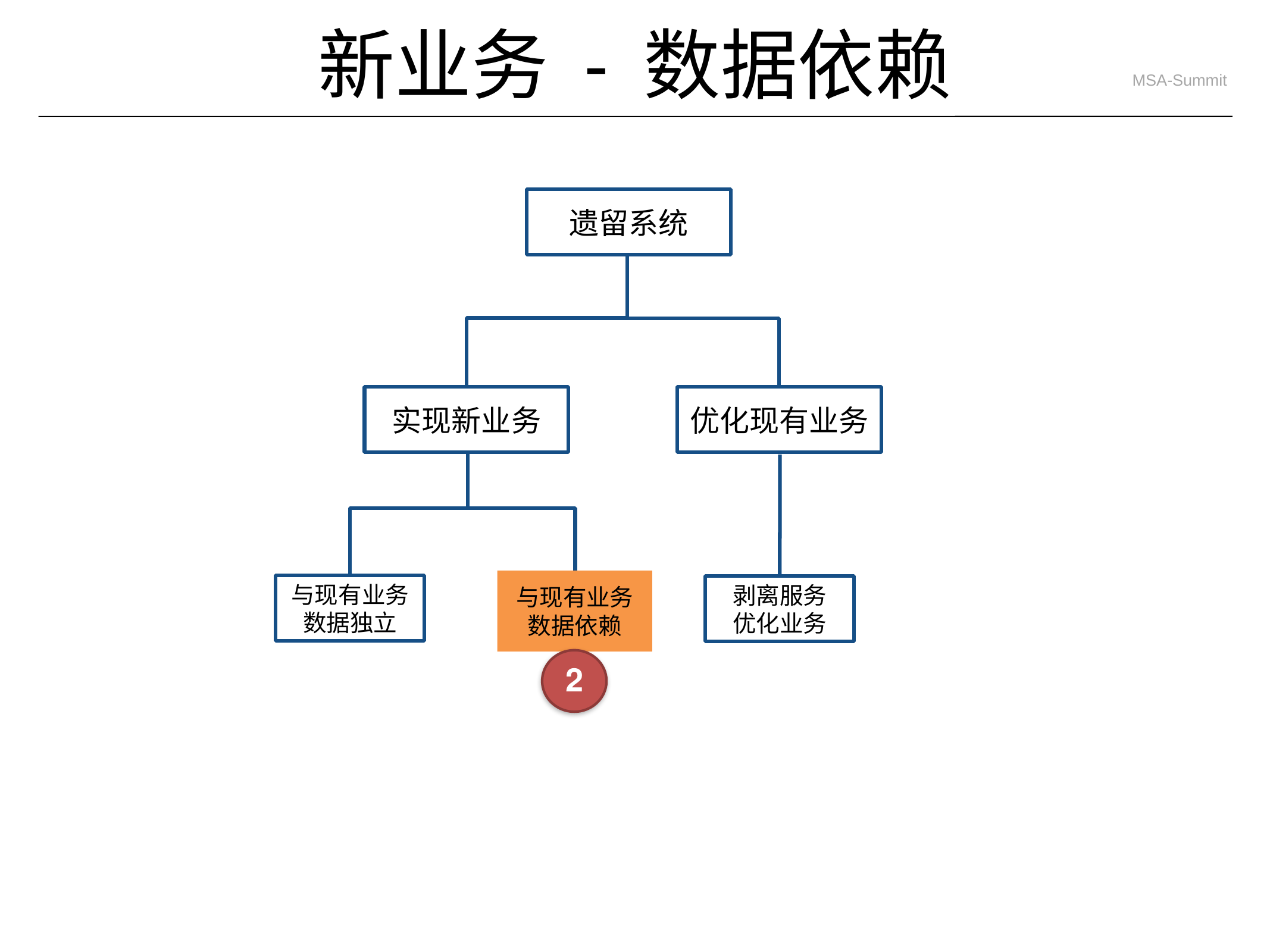

新业务 - 数据依赖
遗留系统

实现新业务
优化现有业务

与现有业务
数据独立

与现有业务
数据依赖

剥离服务
优化业务
与现有业务
数据依赖

2
# 新功能 - 数据依赖